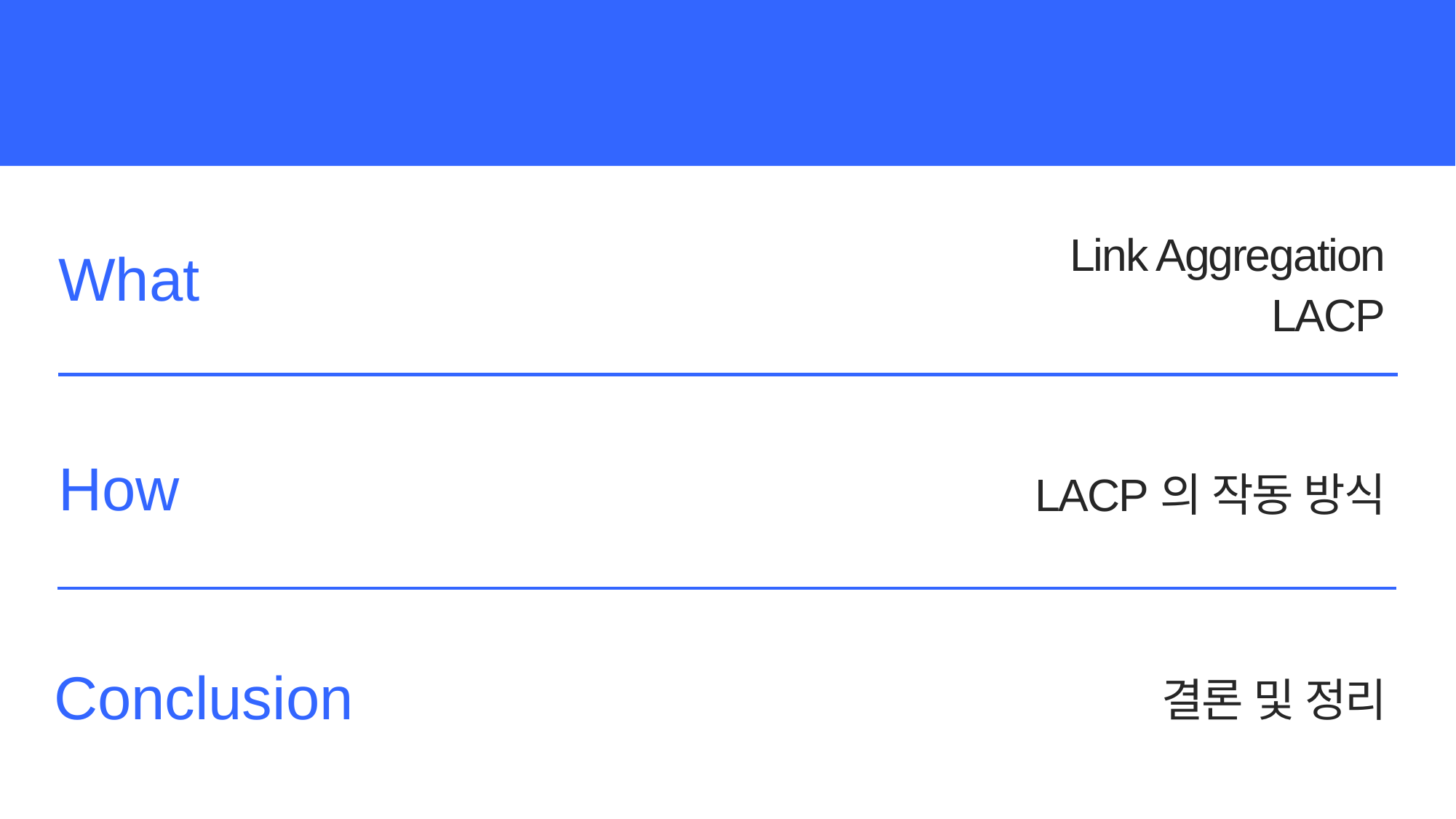

contents
Link Aggregation
LACP
What
LACP의 작동 방식
How
결론 및 정리
Conclusion